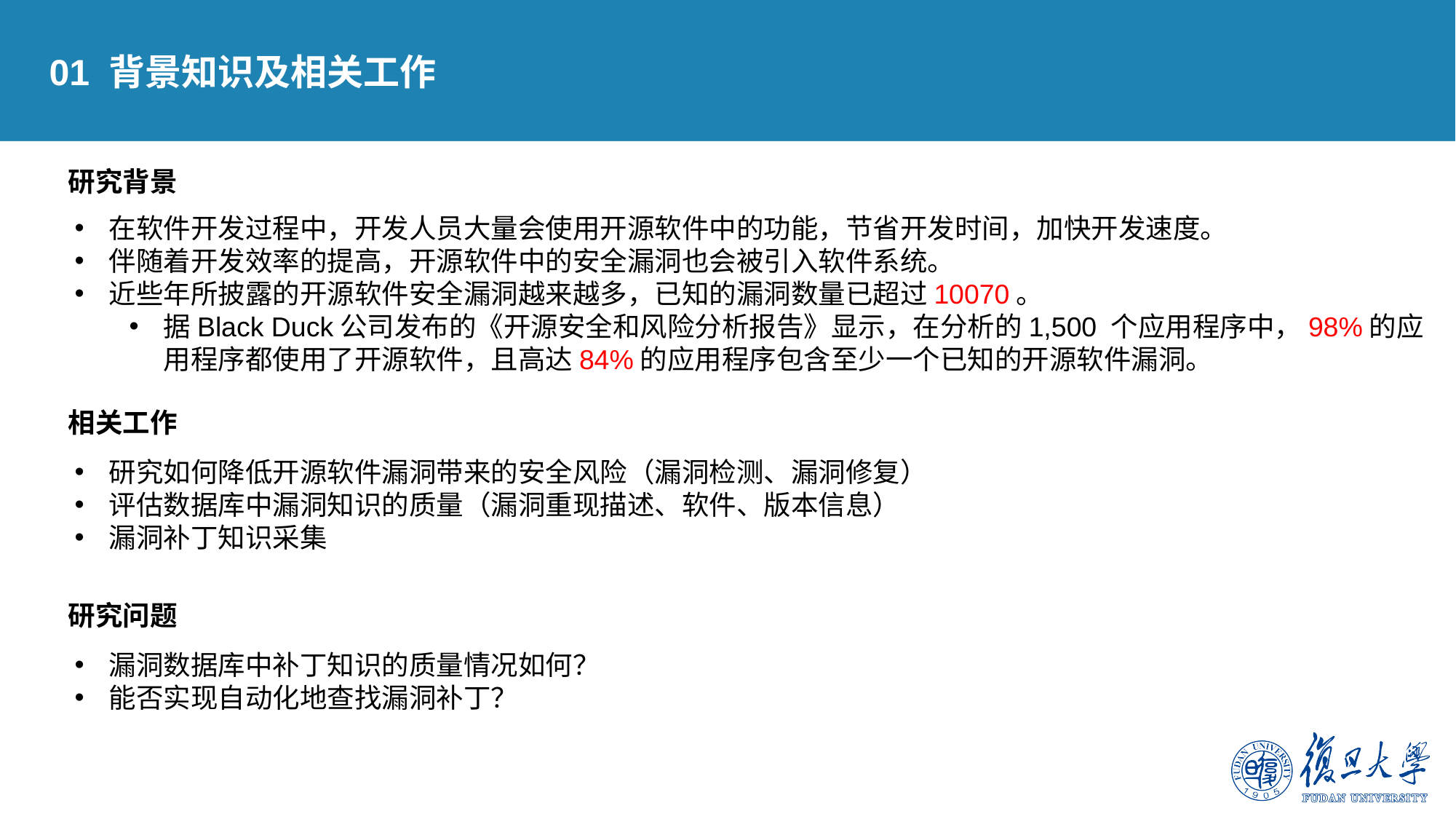

01 背景知识及相关工作
研究背景
在软件开发过程中，开发人员大量会使用开源软件中的功能，节省开发时间，加快开发速度。
伴随着开发效率的提高，开源软件中的安全漏洞也会被引入软件系统。
近些年所披露的开源软件安全漏洞越来越多，已知的漏洞数量已超过10070。
据Black Duck公司发布的《开源安全和风险分析报告》显示，在分析的1,500 个应用程序中，98%的应用程序都使用了开源软件，且高达84%的应用程序包含至少一个已知的开源软件漏洞。
相关工作
研究如何降低开源软件漏洞带来的安全风险（漏洞检测、漏洞修复）
评估数据库中漏洞知识的质量（漏洞重现描述、软件、版本信息）
漏洞补丁知识采集
研究问题
漏洞数据库中补丁知识的质量情况如何？
能否实现自动化地查找漏洞补丁？